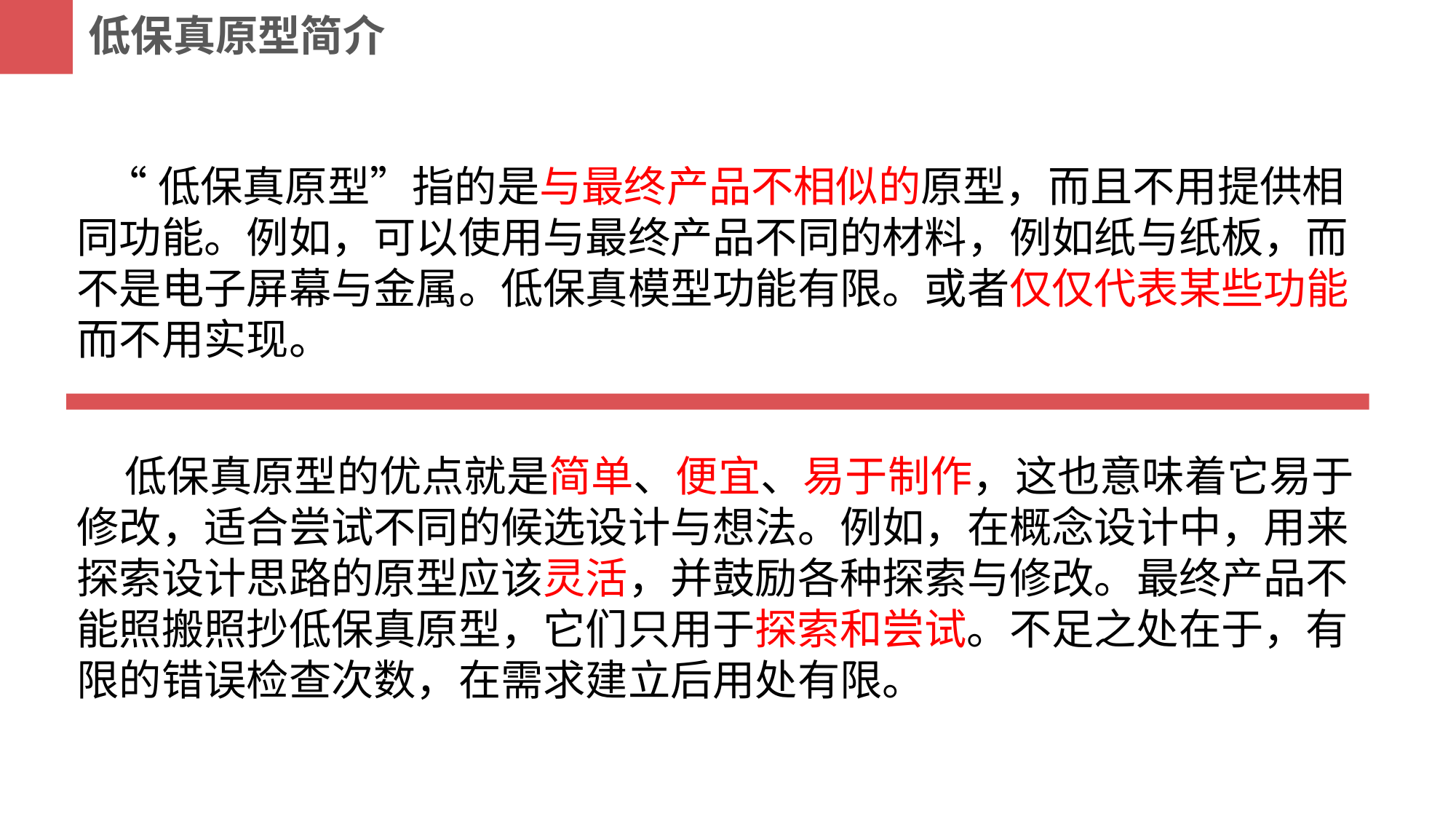

低保真原型简介
   “低保真原型”指的是与最终产品不相似的原型，而且不用提供相同功能。例如，可以使用与最终产品不同的材料，例如纸与纸板，而不是电子屏幕与金属。低保真模型功能有限。或者仅仅代表某些功能而不用实现。
    低保真原型的优点就是简单、便宜、易于制作，这也意味着它易于修改，适合尝试不同的候选设计与想法。例如，在概念设计中，用来探索设计思路的原型应该灵活，并鼓励各种探索与修改。最终产品不能照搬照抄低保真原型，它们只用于探索和尝试。不足之处在于，有限的错误检查次数，在需求建立后用处有限。